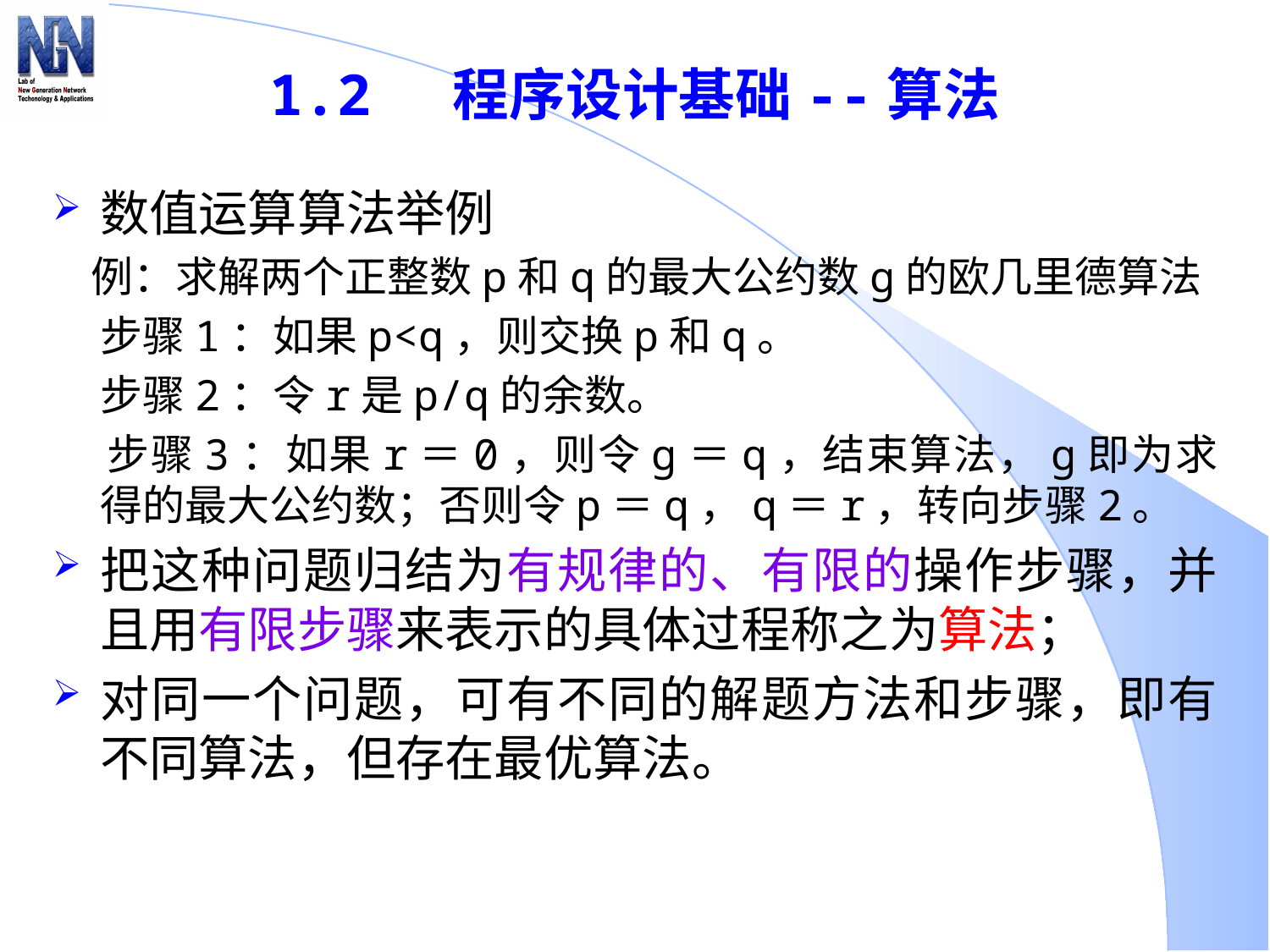

1.2  程序设计基础--算法
数值运算算法举例
   例：求解两个正整数p和q的最大公约数g的欧几里德算法
    步骤1：如果p<q，则交换p和q。
    步骤2：令r是p/q的余数。
    步骤3：如果r＝0，则令g＝q，结束算法，g即为求得的最大公约数；否则令p＝q，q＝r，转向步骤2。
把这种问题归结为有规律的、有限的操作步骤，并且用有限步骤来表示的具体过程称之为算法；
对同一个问题，可有不同的解题方法和步骤，即有不同算法，但存在最优算法。